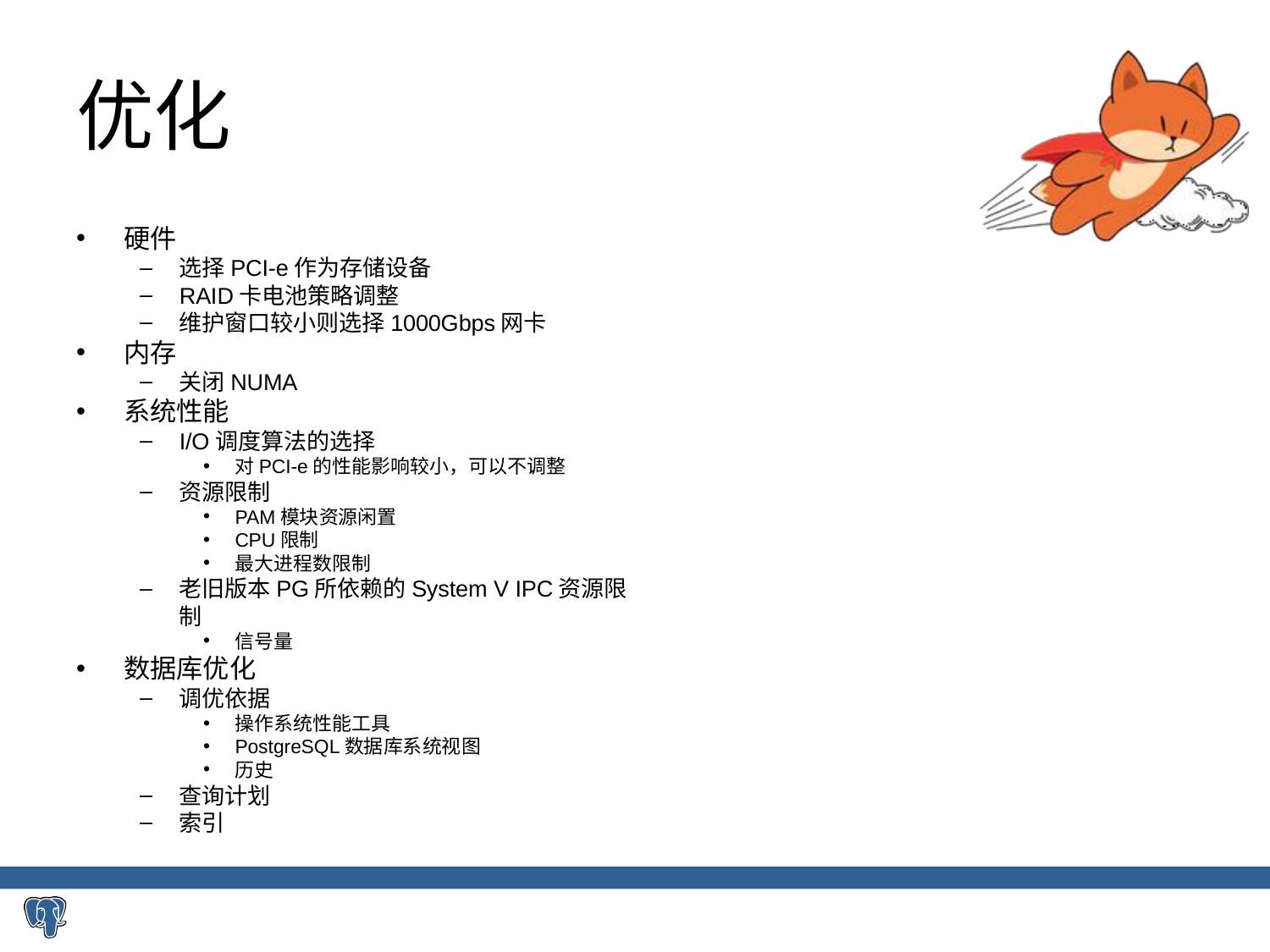

优化
硬件
选择PCI-e作为存储设备
RAID卡电池策略调整
维护窗口较小则选择1000Gbps网卡
内存
关闭NUMA
系统性能
I/O调度算法的选择
对PCI-e的性能影响较小，可以不调整
资源限制
PAM模块资源闲置
CPU限制
最大进程数限制
老旧版本PG所依赖的System V IPC资源限制
信号量
数据库优化
调优依据
操作系统性能工具
PostgreSQL数据库系统视图
历史
查询计划
索引